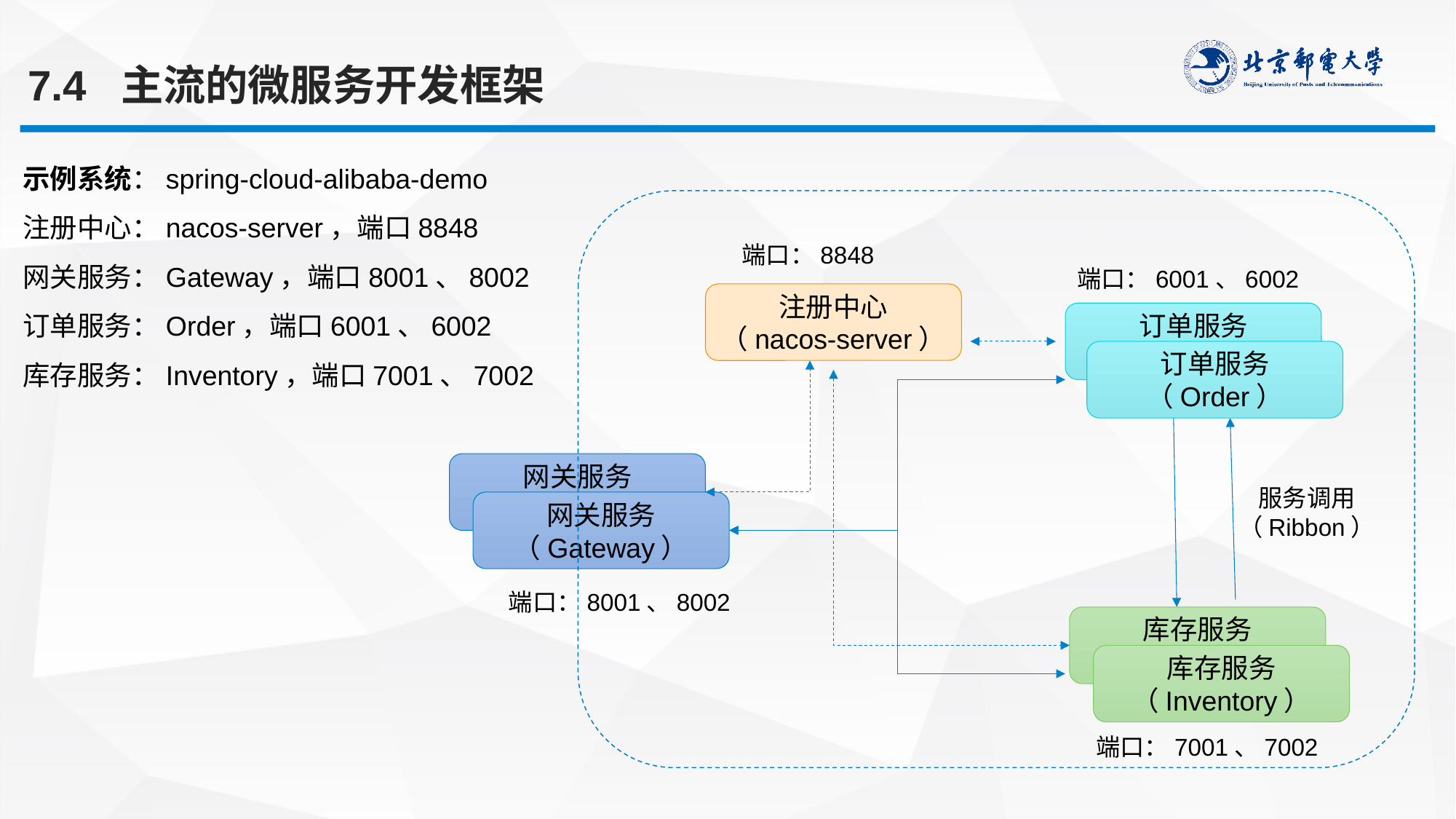

7.4  主流的微服务开发框架

示例系统：spring-cloud-alibaba-demo
注册中心：nacos-server，端口8848
网关服务：Gateway，端口8001、8002
订单服务：Order，端口6001、6002
库存服务：Inventory，端口7001、7002

端口：8848
端口：6001、6002
注册中心
（nacos-server）
订单服务
（Order）
订单服务
（Order）
网关服务
（Gateway）
服务调用
（Ribbon）
网关服务
（Gateway）
端口：8001、8002
库存服务
（Inventory）
库存服务
（Inventory）
端口：7001、7002